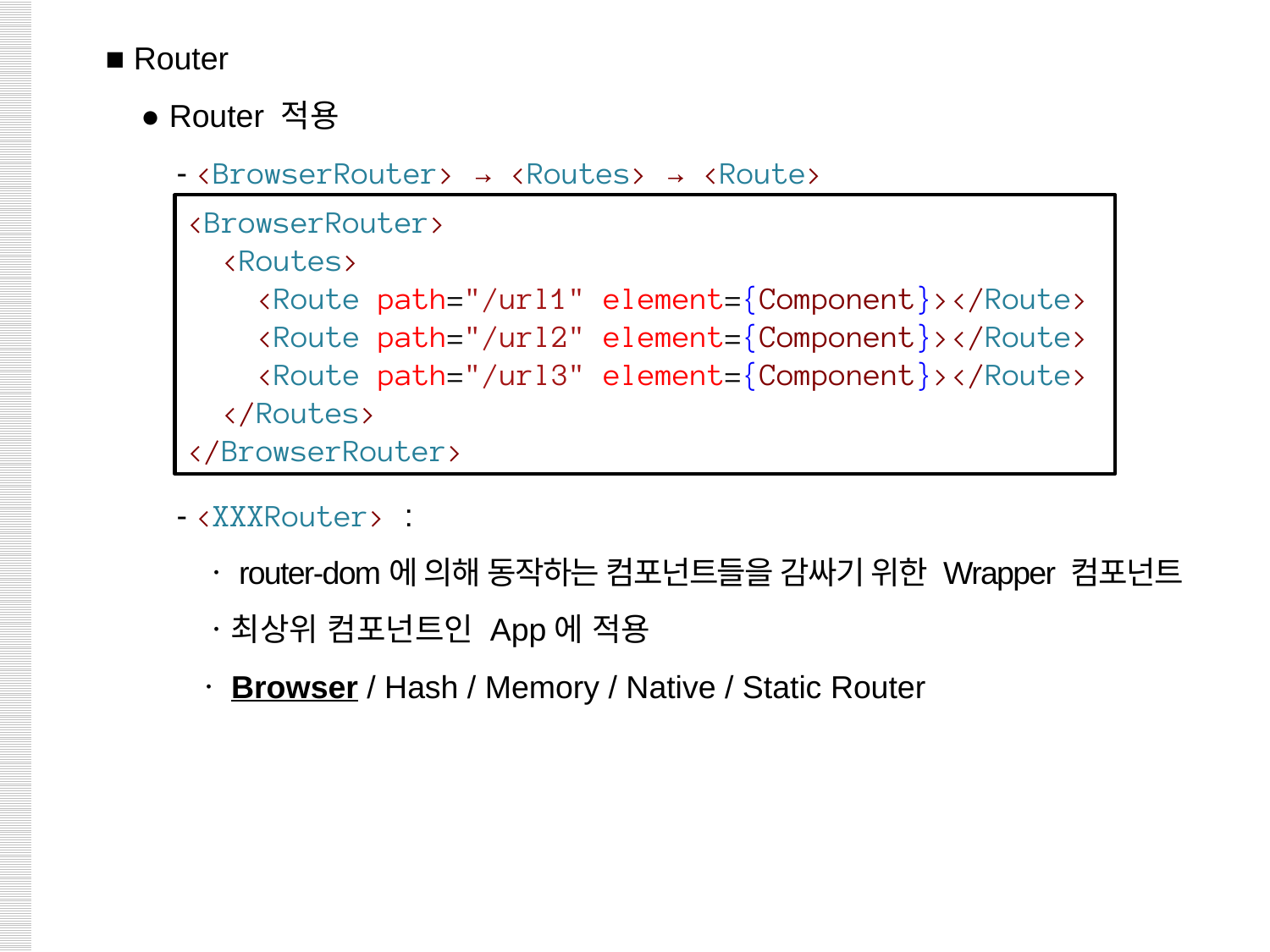

■ Router
    ● Router 적용
        - <BrowserRouter> → <Routes> → <Route>

        - <XXXRouter> :
          ㆍrouter-dom에 의해 동작하는 컴포넌트들을 감싸기 위한 Wrapper 컴포넌트
          ㆍ최상위 컴포넌트인 App에 적용
          ㆍBrowser / Hash / Memory / Native / Static Router
<BrowserRouter>
  <Routes>
    <Route path="/url1" element={Component}></Route>
    <Route path="/url2" element={Component}></Route>
    <Route path="/url3" element={Component}></Route>
  </Routes>
</BrowserRouter>